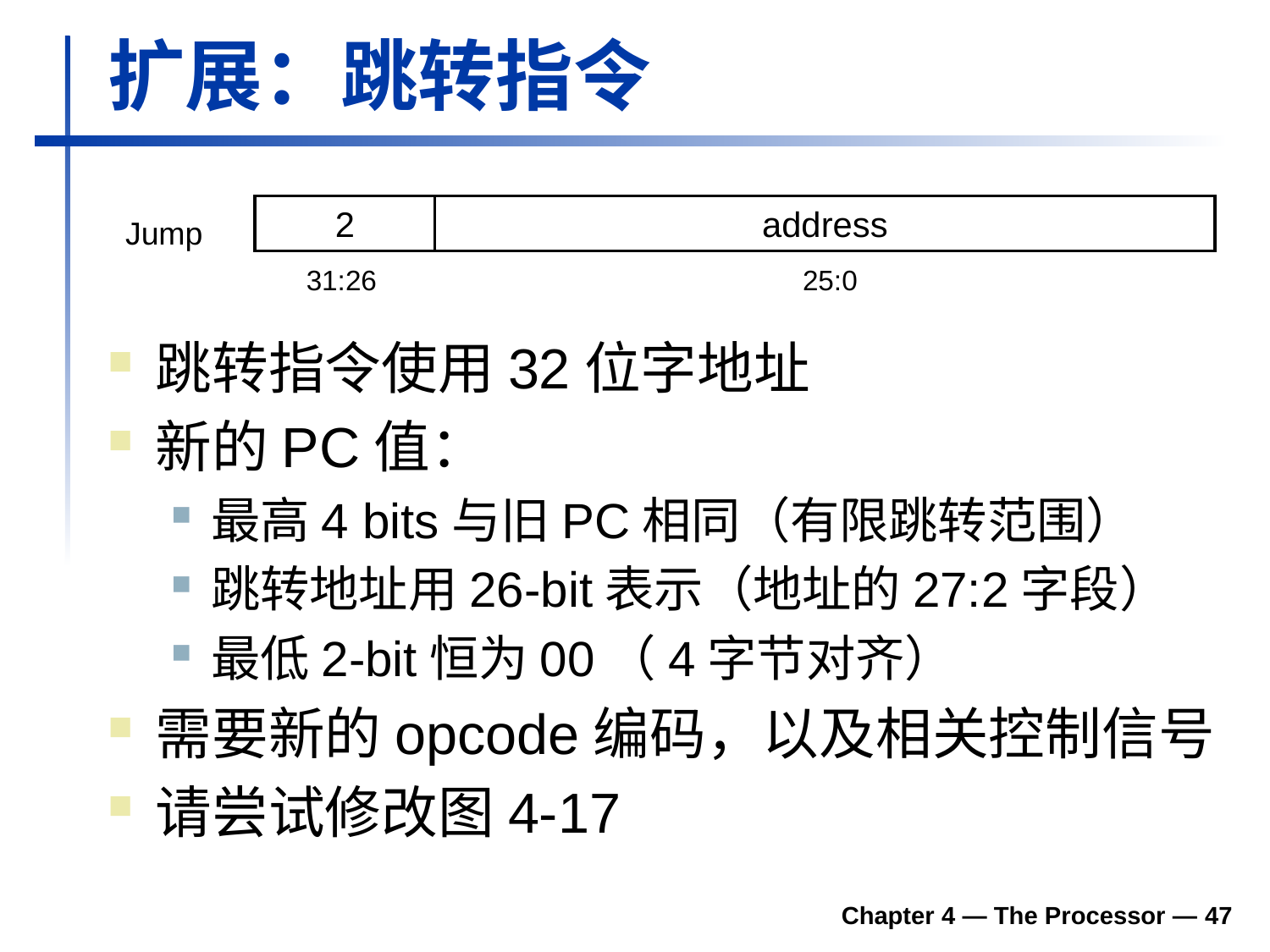

# 扩展：跳转指令
2
address
31:26
25:0
Jump
跳转指令使用32位字地址
新的PC值：
最高4 bits与旧PC相同（有限跳转范围）
跳转地址用26-bit表示（地址的27:2字段）
最低2-bit恒为00（4字节对齐）
需要新的opcode编码，以及相关控制信号
请尝试修改图4-17
Chapter 4 — The Processor — 47